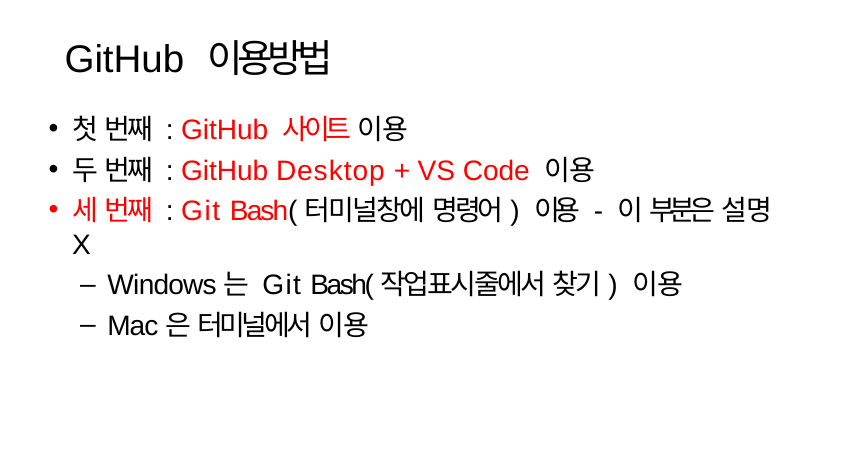

GitHub 이용방법
첫 번째 : GitHub 사이트 이용
두 번째 : GitHub Desktop + VS Code 이용
세 번째 : Git Bash(터미널창에 명령어) 이용 - 이 부분은 설명X
Windows는 Git Bash(작업표시줄에서 찾기) 이용
Mac은 터미널에서 이용